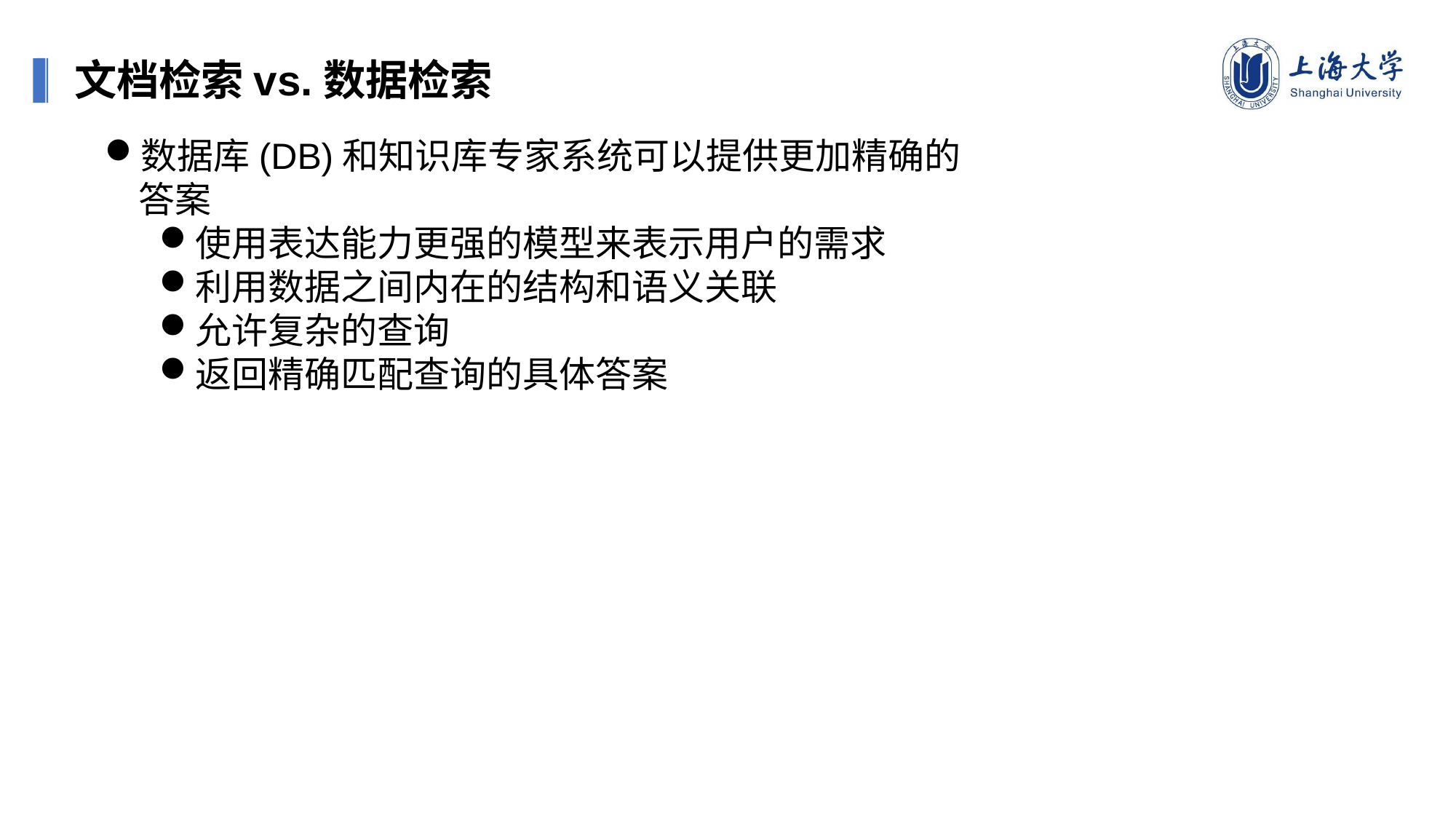

文档检索vs.数据检索
数据库(DB)和知识库专家系统可以提供更加精确的答案
使用表达能力更强的模型来表示用户的需求
利用数据之间内在的结构和语义关联
允许复杂的查询
返回精确匹配查询的具体答案